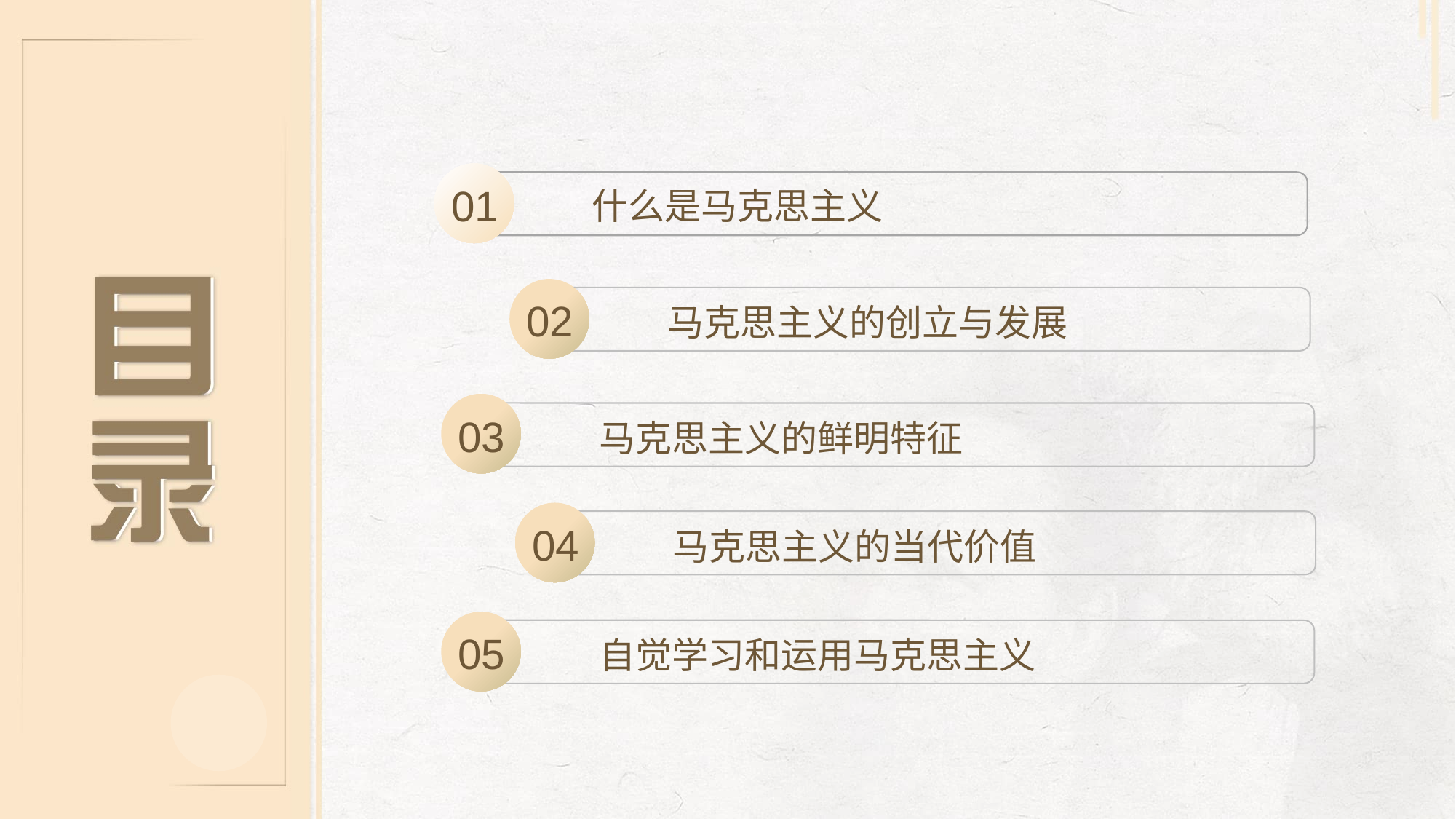

01

什么是马克思主义

02

马克思主义的创立与发展

03

马克思主义的鲜明特征

04

马克思主义的当代价值

05

自觉学习和运用马克思主义